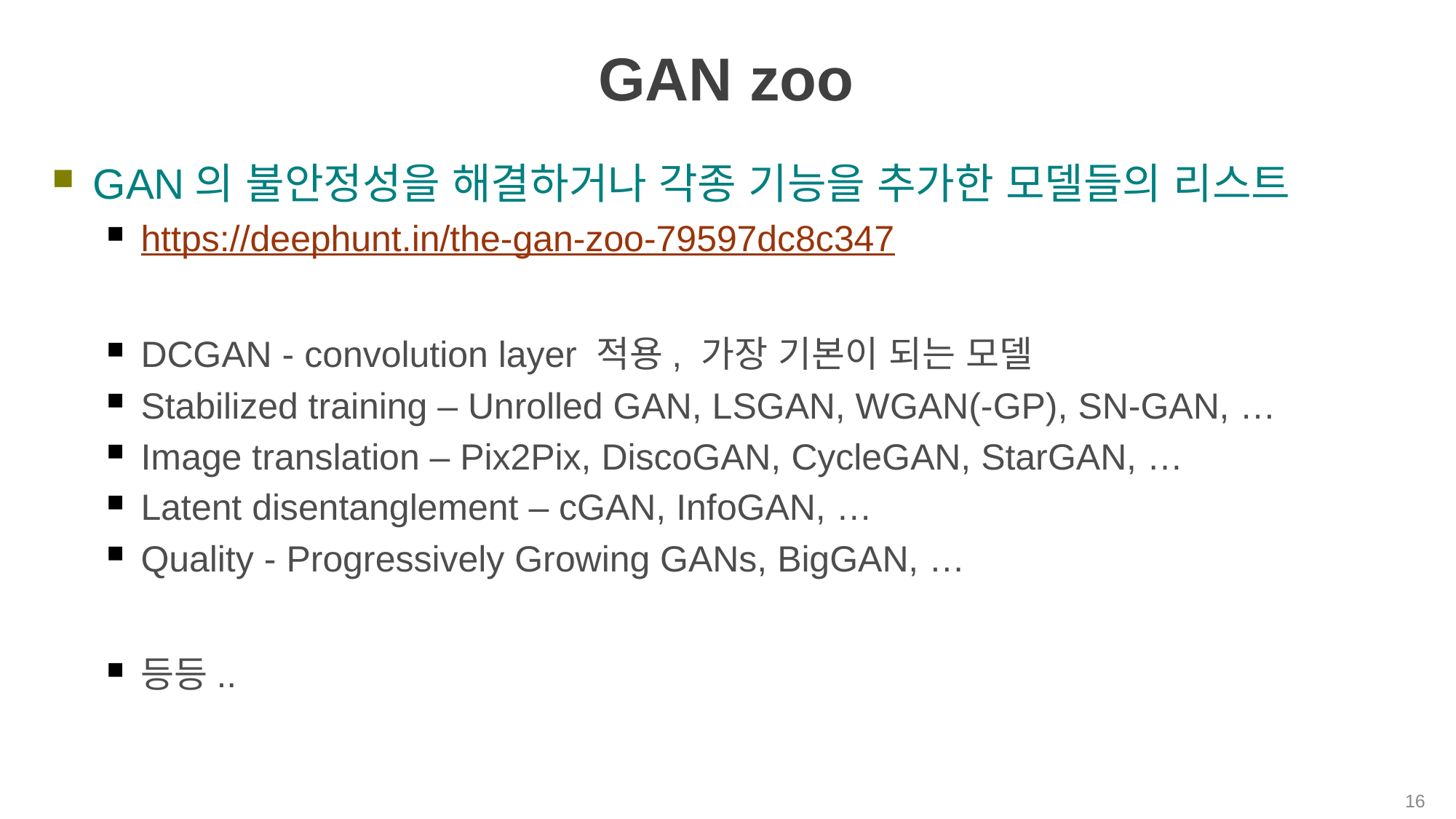

# GAN zoo
GAN의 불안정성을 해결하거나 각종 기능을 추가한 모델들의 리스트
https://deephunt.in/the-gan-zoo-79597dc8c347

DCGAN - convolution layer 적용, 가장 기본이 되는 모델
Stabilized training – Unrolled GAN, LSGAN, WGAN(-GP), SN-GAN, …
Image translation – Pix2Pix, DiscoGAN, CycleGAN, StarGAN, …
Latent disentanglement – cGAN, InfoGAN, …
Quality - Progressively Growing GANs, BigGAN, …

등등..
16